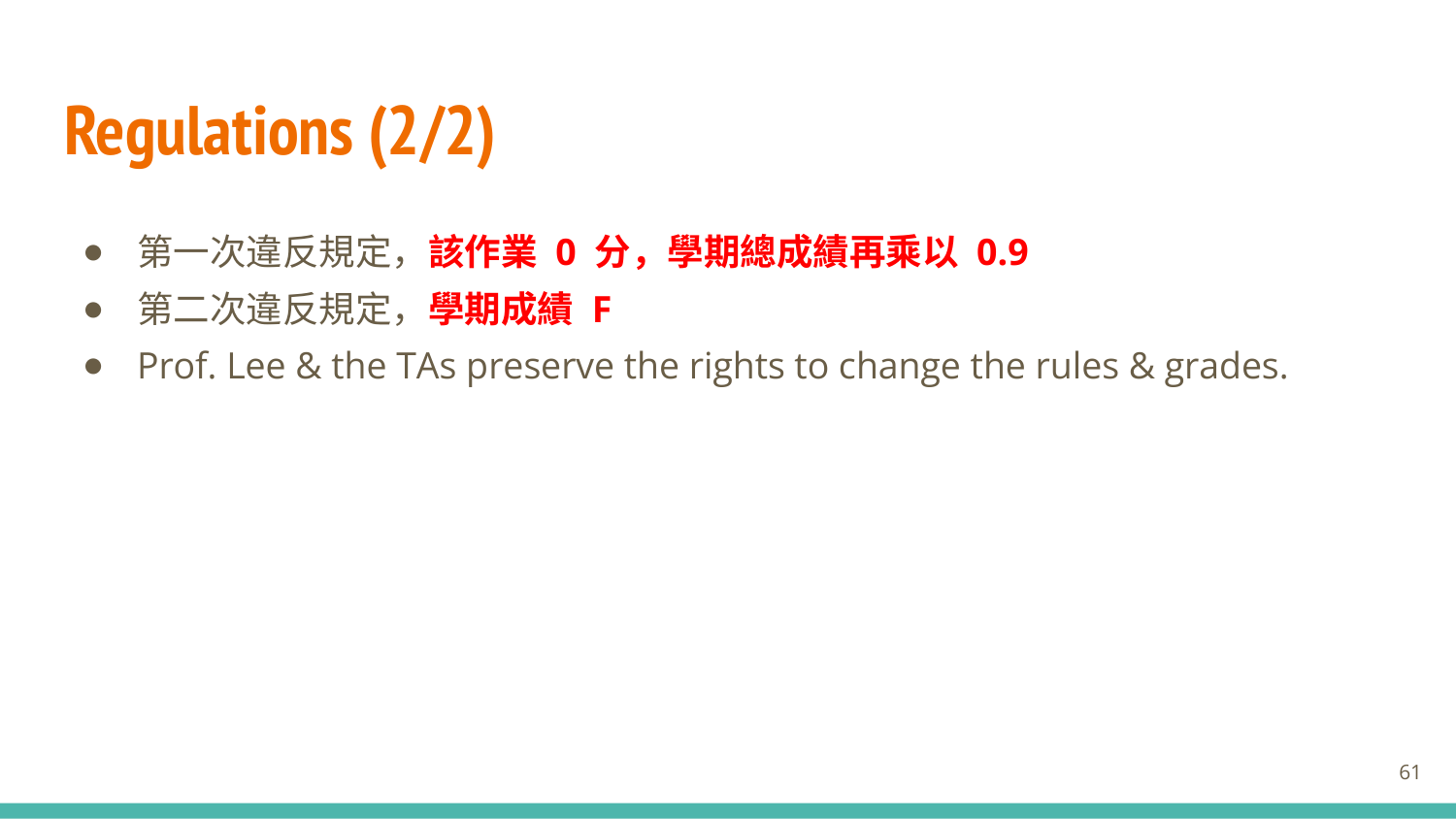

# Regulations (2/2)
第一次違反規定，該作業 0 分，學期總成績再乘以 0.9
第二次違反規定，學期成績 F
Prof. Lee & the TAs preserve the rights to change the rules & grades.
61